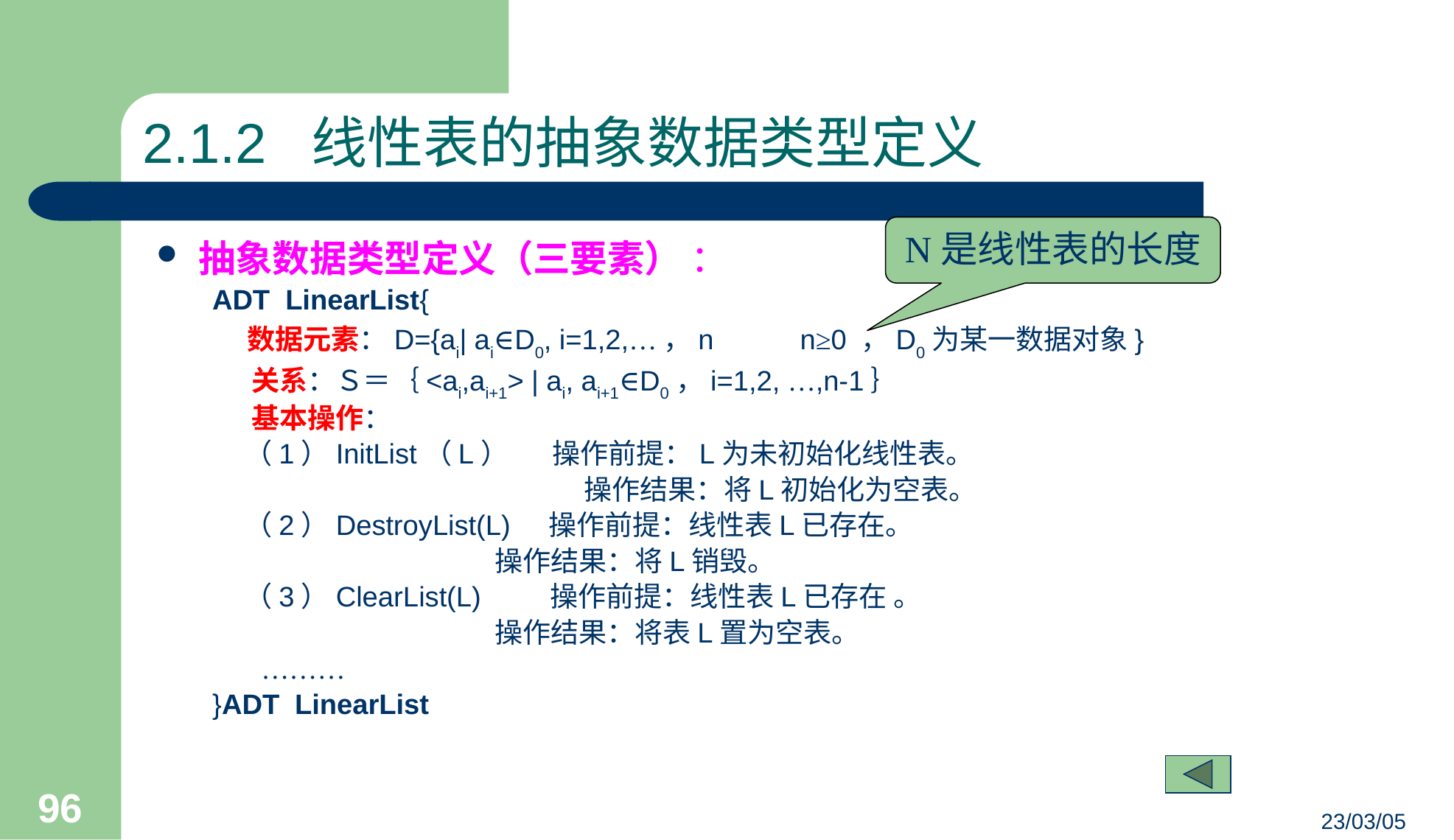

# 2.1.2  线性表的抽象数据类型定义
N是线性表的长度
抽象数据类型定义（三要素） ：
ADT  LinearList{
	数据元素：D={ai| ai∈D0, i=1,2,…，n 	n≥0 ，D0为某一数据对象}
     关系：Ｓ＝｛<ai,ai+1> | ai, ai+1∈D0，i=1,2, …,n-1｝
     基本操作：
    （1）InitList（L）       操作前提：L为未初始化线性表。
		                                   操作结果：将L初始化为空表。
    （2）DestroyList(L)    操作前提：线性表L已存在。
                                            操作结果：将L销毁。
    （3）ClearList(L)        操作前提：线性表L已存在 。
                                            操作结果：将表L置为空表。
       ………
}ADT  LinearList

96
23/03/05